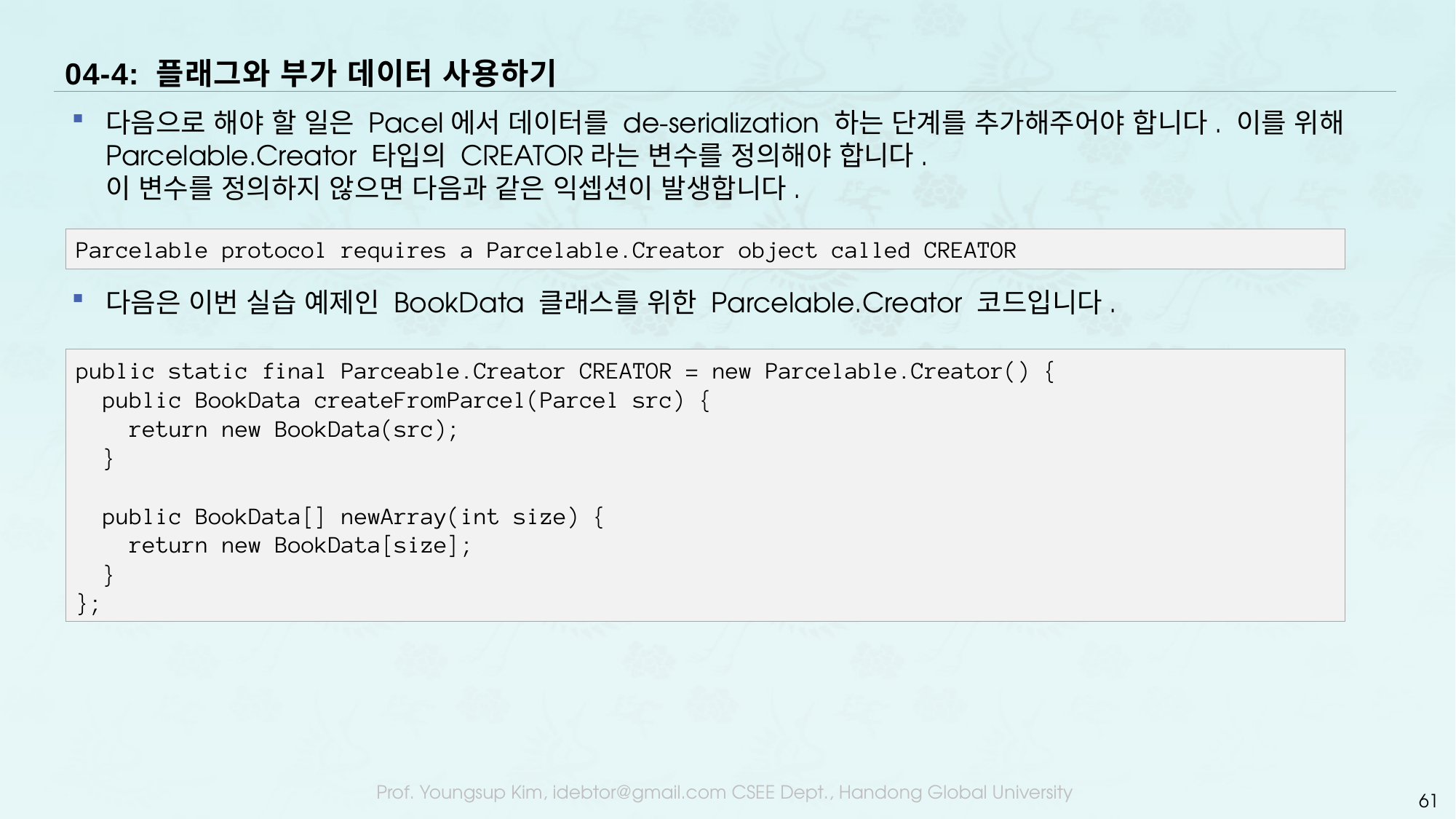

# 04-4: 플래그와 부가 데이터 사용하기
다음으로 해야 할 일은 Pacel에서 데이터를 de-serialization 하는 단계를 추가해주어야 합니다. 이를 위해 Parcelable.Creator 타입의 CREATOR라는 변수를 정의해야 합니다.
이 변수를 정의하지 않으면 다음과 같은 익셉션이 발생합니다.

다음은 이번 실습 예제인 BookData 클래스를 위한 Parcelable.Creator 코드입니다.

Parcelable protocol requires a Parcelable.Creator object called CREATOR
public static final Parceable.Creator CREATOR = new Parcelable.Creator() {
  public BookData createFromParcel(Parcel src) {
    return new BookData(src);
  }

  public BookData[] newArray(int size) {
    return new BookData[size];
  }
};
61